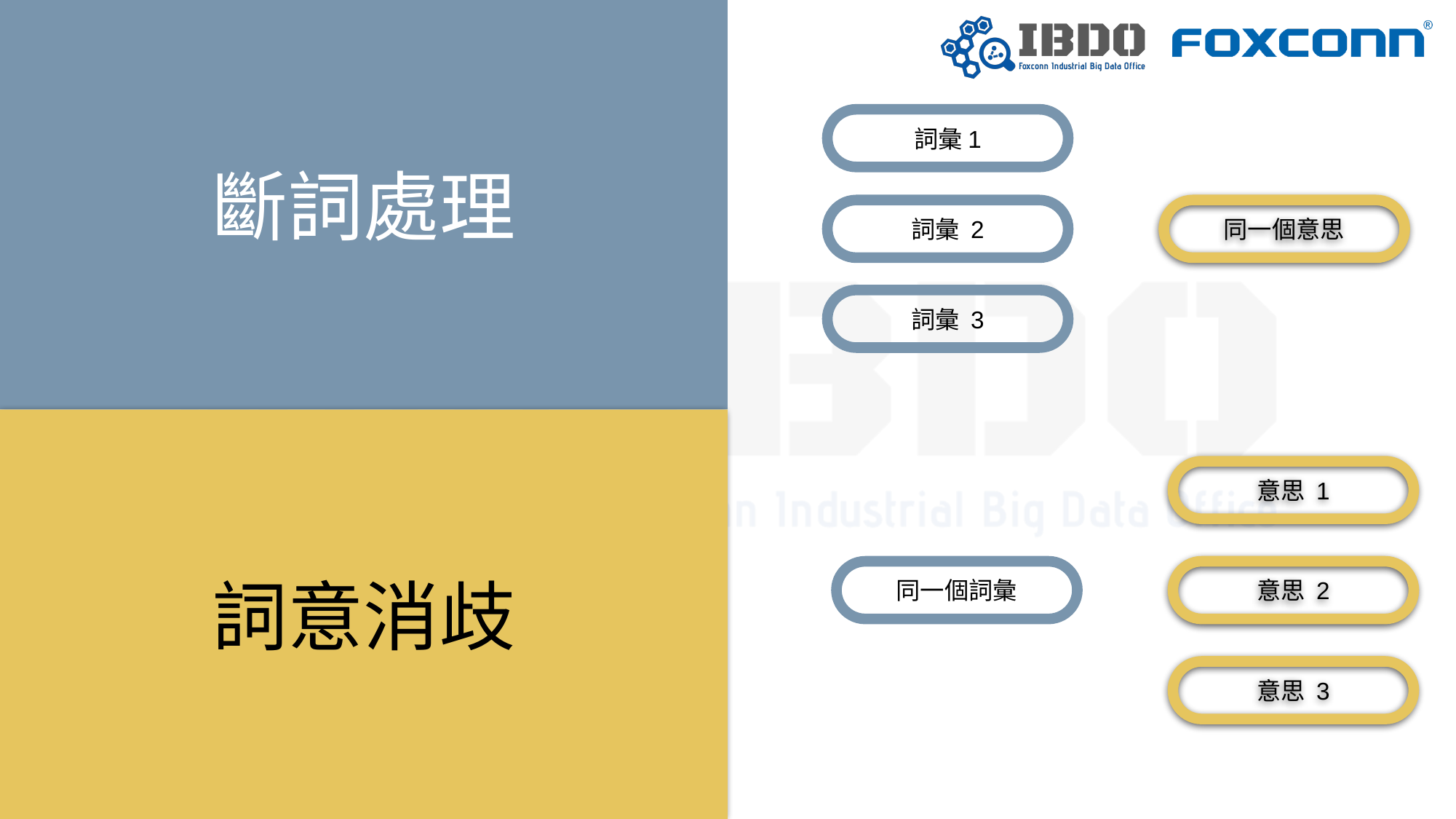

斷詞處理
詞彙1
詞彙 2
同一個意思
詞彙 3
詞意消歧
意思 1
同一個詞彙
意思 2
意思 3